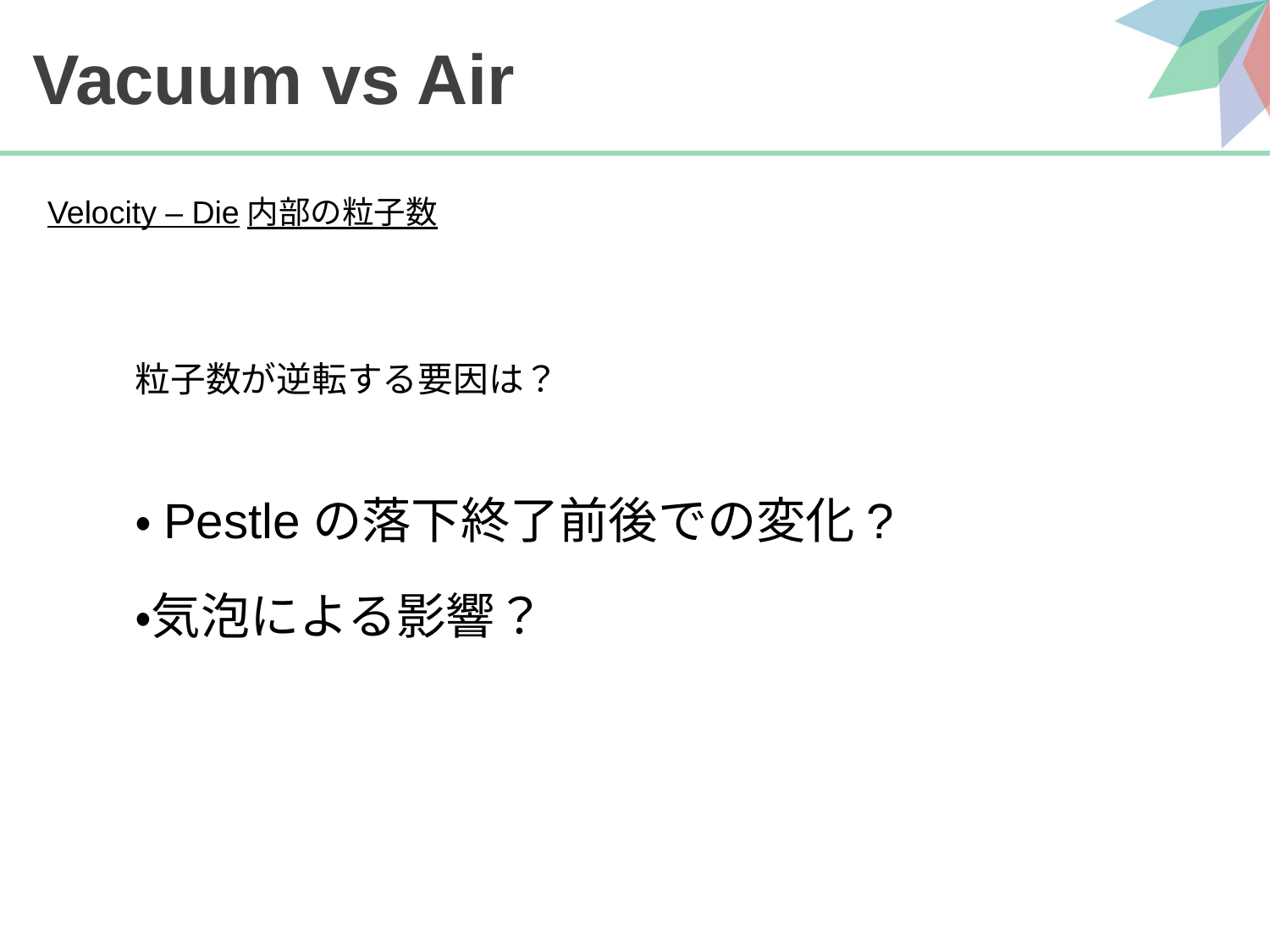

# Vacuum vs Air

Velocity – Die内部の粒子数
粒子数が逆転する要因は？
・Pestleの落下終了前後での変化?
・気泡による影響？